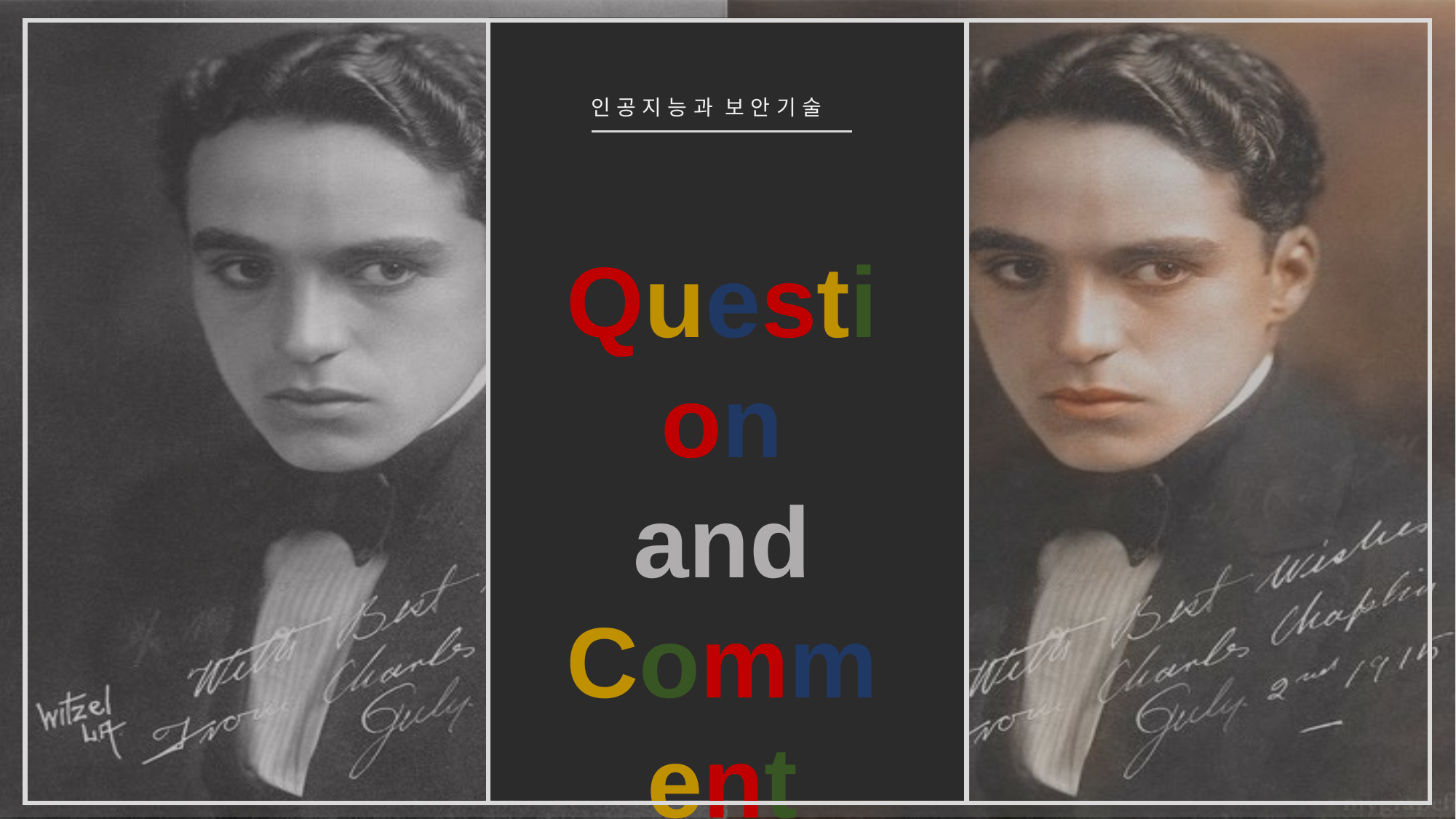

인 공 지 능 과  보 안 기 술
Question
and
Comment